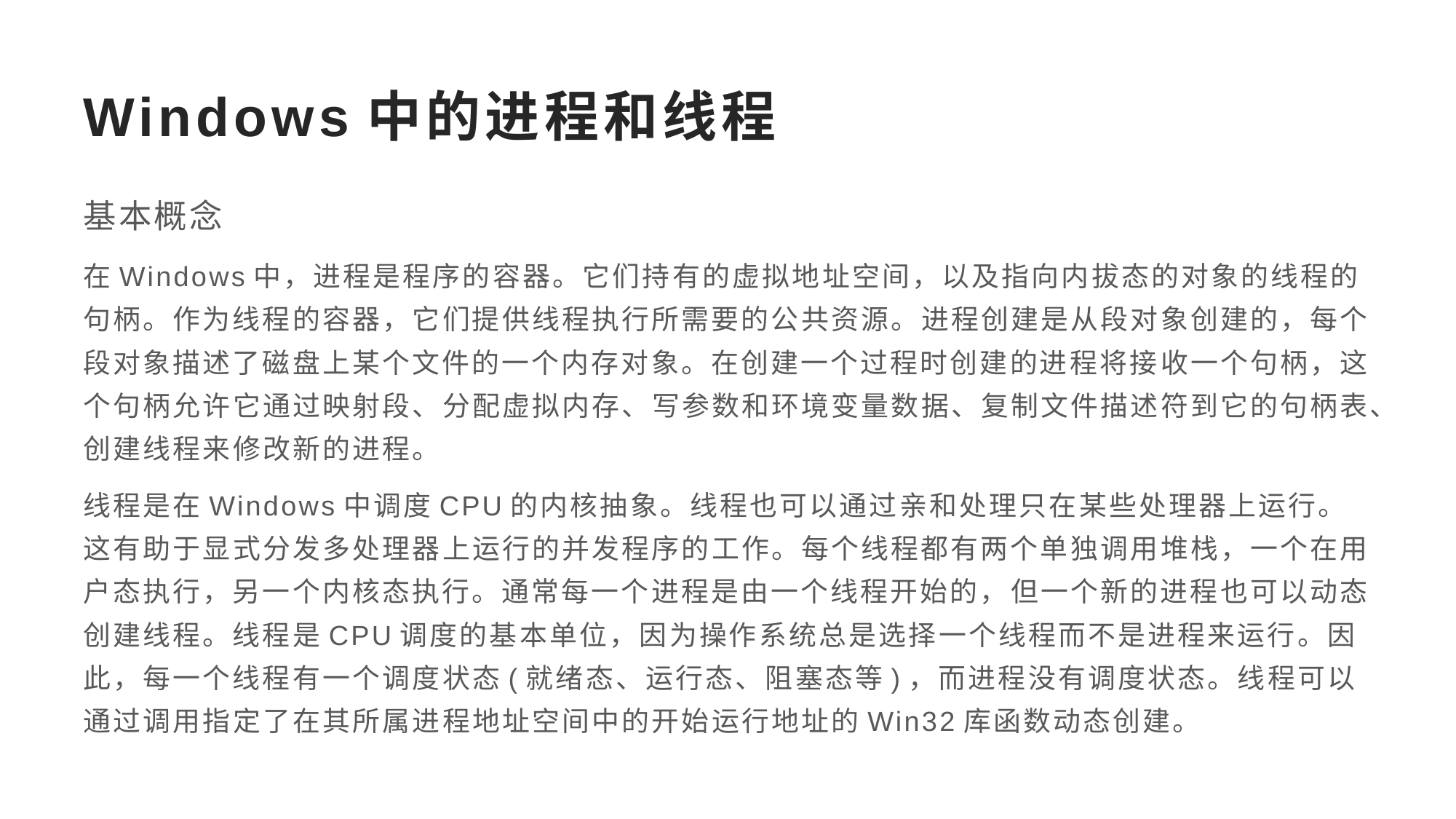

# Windows中的进程和线程
基本概念
在Windows中，进程是程序的容器。它们持有的虚拟地址空间，以及指向内拔态的对象的线程的句柄。作为线程的容器，它们提供线程执行所需要的公共资源。进程创建是从段对象创建的，每个段对象描述了磁盘上某个文件的一个内存对象。在创建一个过程时创建的进程将接收一个句柄，这个句柄允许它通过映射段、分配虚拟内存、写参数和环境变量数据、复制文件描述符到它的句柄表、创建线程来修改新的进程。
线程是在Windows中调度CPU的内核抽象。线程也可以通过亲和处理只在某些处理器上运行。这有助于显式分发多处理器上运行的并发程序的工作。每个线程都有两个单独调用堆栈，一个在用户态执行，另一个内核态执行。通常每一个进程是由一个线程开始的，但一个新的进程也可以动态创建线程。线程是CPU调度的基本单位，因为操作系统总是选择一个线程而不是进程来运行。因此，每一个线程有一个调度状态(就绪态、运行态、阻塞态等)，而进程没有调度状态。线程可以通过调用指定了在其所属进程地址空间中的开始运行地址的Win32库函数动态创建。